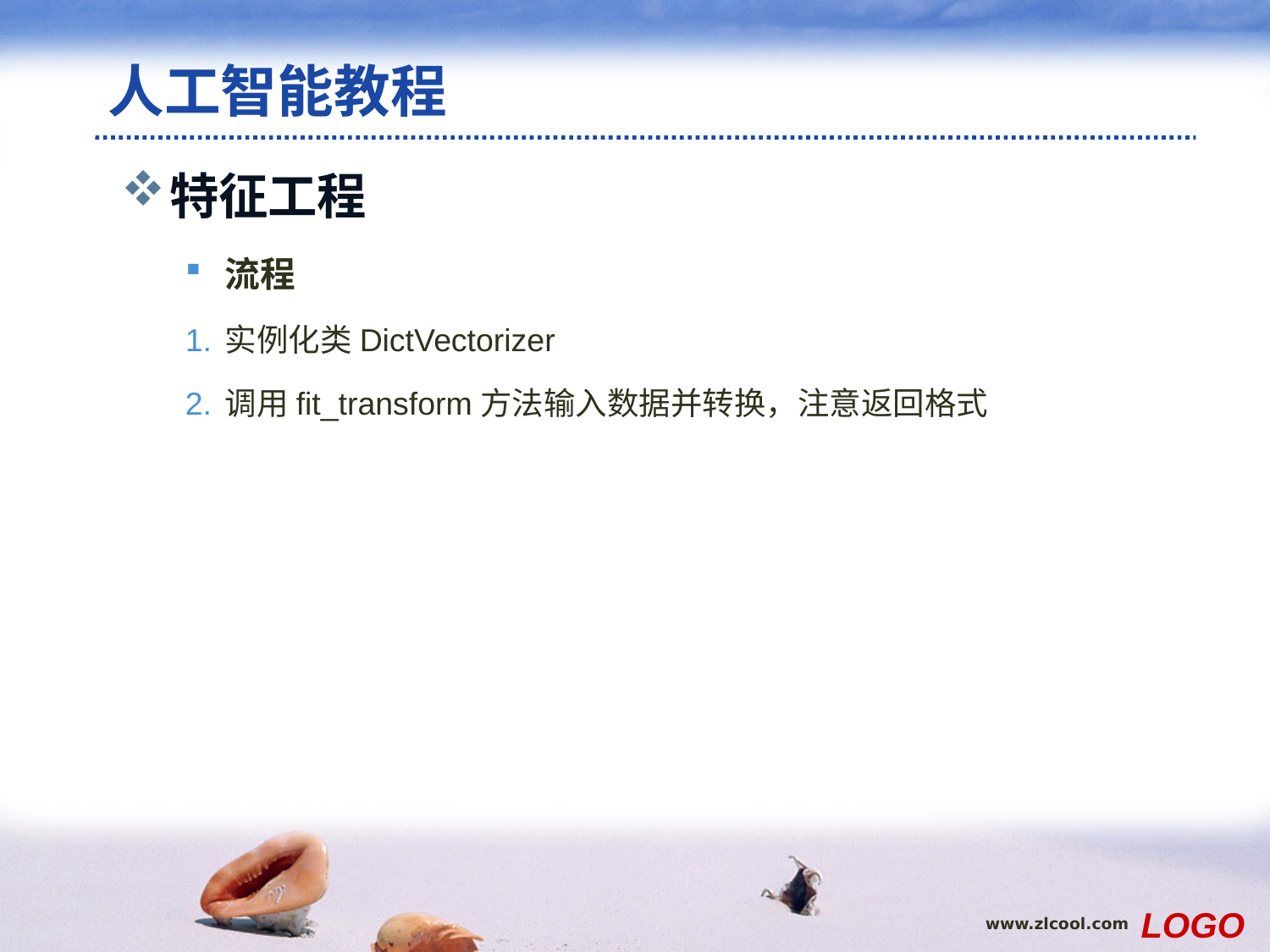

# 人工智能教程
特征工程
流程
实例化类DictVectorizer
调用fit_transform方法输入数据并转换，注意返回格式

LOGO
www.zlcool.com